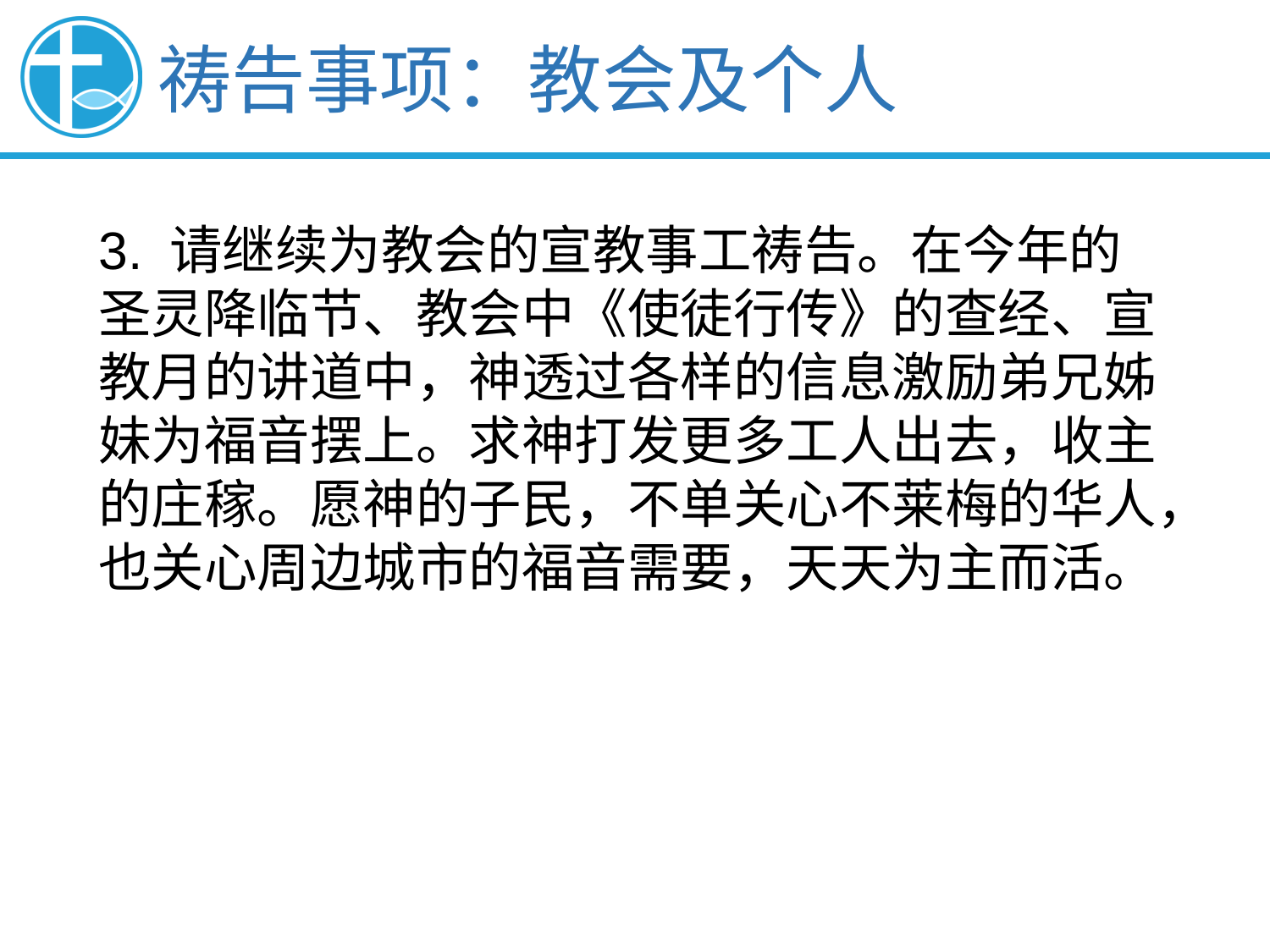

祷告事项：教会及个人

3. 请继续为教会的宣教事工祷告。在今年的圣灵降临节、教会中《使徒行传》的查经、宣教月的讲道中，神透过各样的信息激励弟兄姊妹为福音摆上。求神打发更多工人出去，收主的庄稼。愿神的子民，不单关心不莱梅的华人，也关心周边城市的福音需要，天天为主而活。